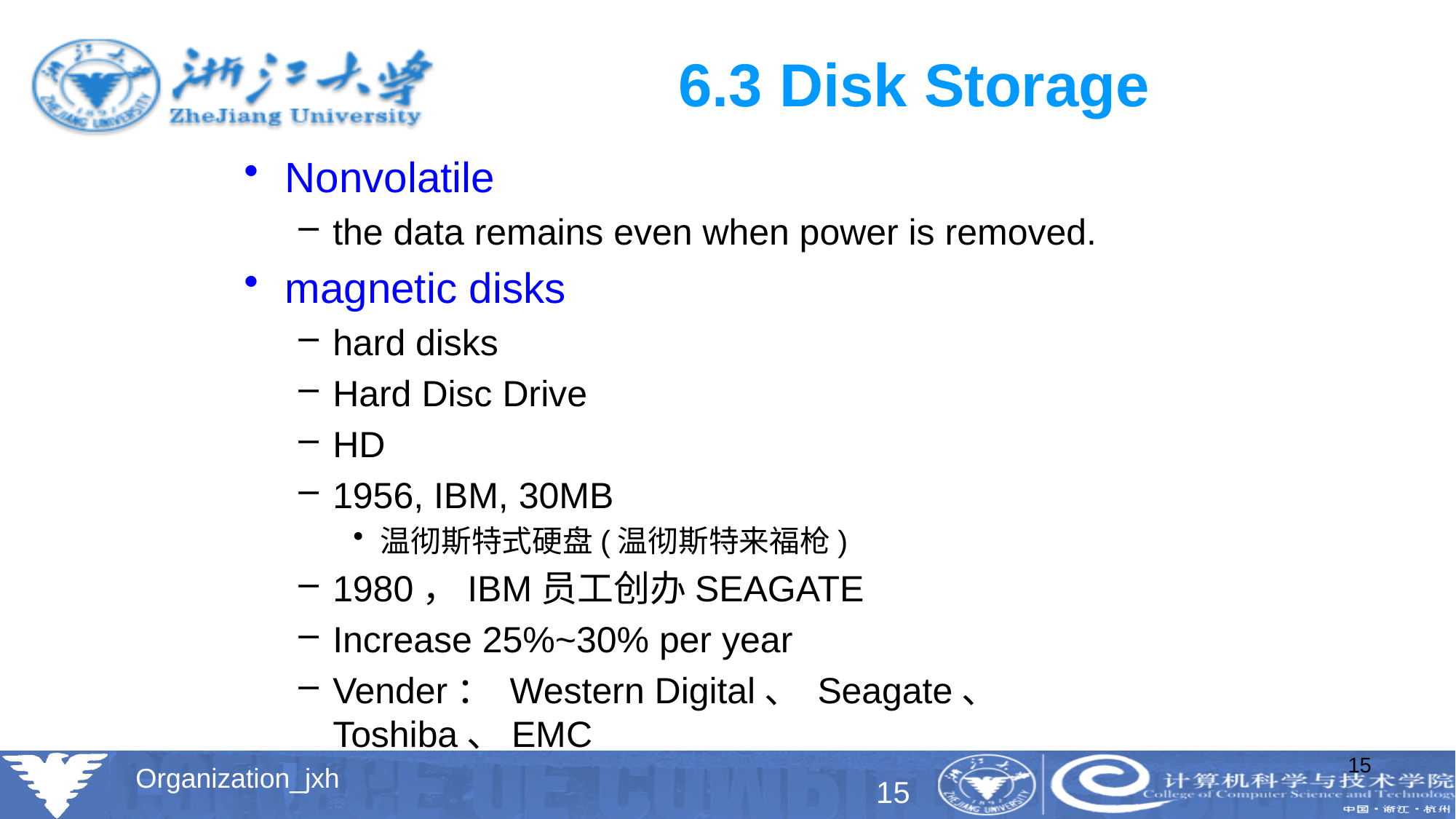

# 6.3 Disk Storage
Nonvolatile
the data remains even when power is removed.
magnetic disks
hard disks
Hard Disc Drive
HD
1956, IBM, 30MB
温彻斯特式硬盘(温彻斯特来福枪)
1980，IBM员工创办SEAGATE
Increase 25%~30% per year
Vender： Western Digital、 Seagate、 Toshiba、EMC

15